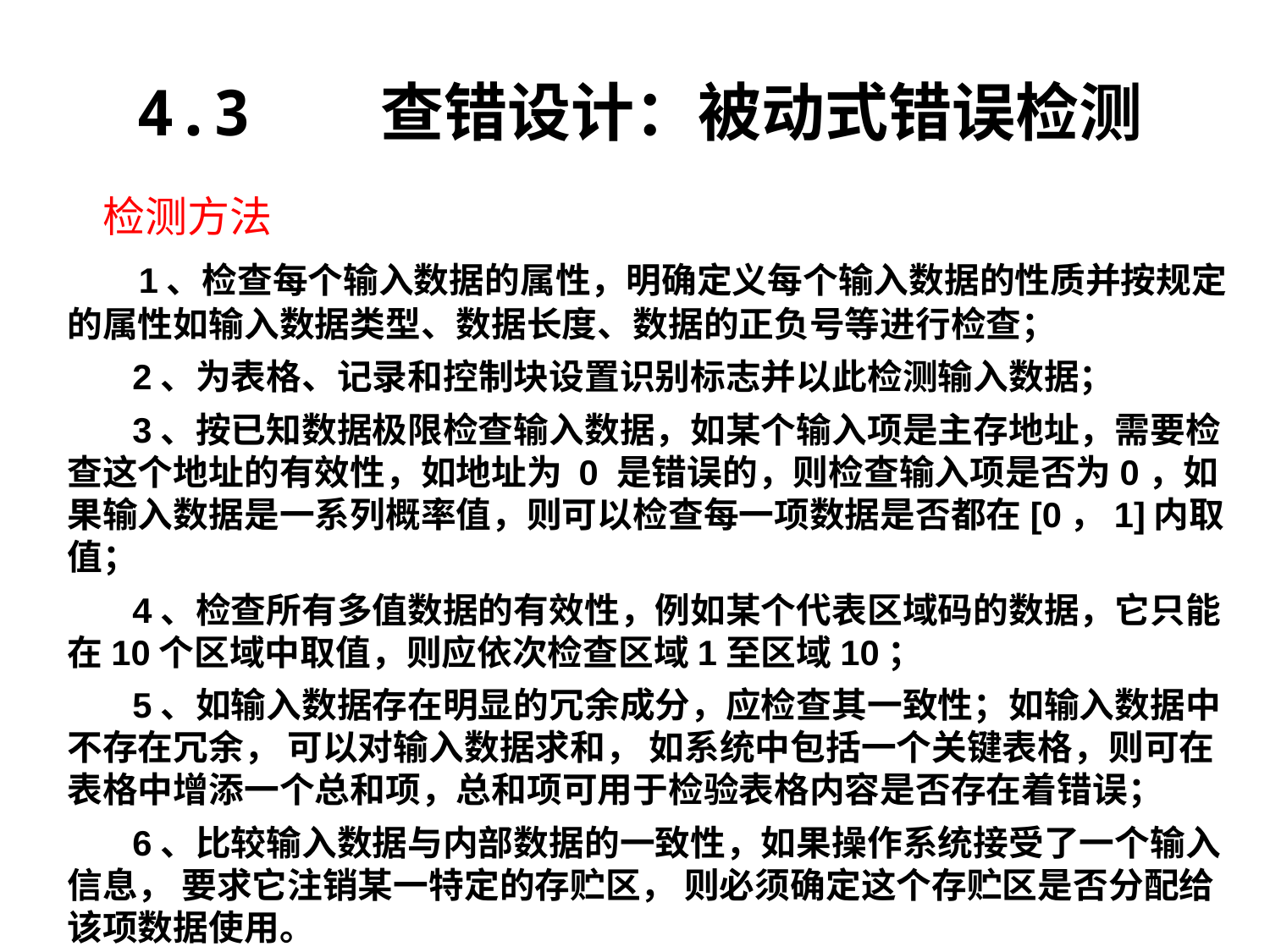

4.3   查错设计：被动式错误检测
检测方法
   1、检查每个输入数据的属性，明确定义每个输入数据的性质并按规定的属性如输入数据类型、数据长度、数据的正负号等进行检查；
   2、为表格、记录和控制块设置识别标志并以此检测输入数据；
   3、按已知数据极限检查输入数据，如某个输入项是主存地址，需要检查这个地址的有效性，如地址为 0 是错误的，则检查输入项是否为0，如果输入数据是一系列概率值，则可以检查每一项数据是否都在[0，1]内取值；
   4、检查所有多值数据的有效性，例如某个代表区域码的数据，它只能在10个区域中取值，则应依次检查区域1至区域10；
   5、如输入数据存在明显的冗余成分，应检查其一致性；如输入数据中不存在冗余， 可以对输入数据求和， 如系统中包括一个关键表格，则可在表格中增添一个总和项，总和项可用于检验表格内容是否存在着错误；
   6、比较输入数据与内部数据的一致性，如果操作系统接受了一个输入信息， 要求它注销某一特定的存贮区， 则必须确定这个存贮区是否分配给该项数据使用。